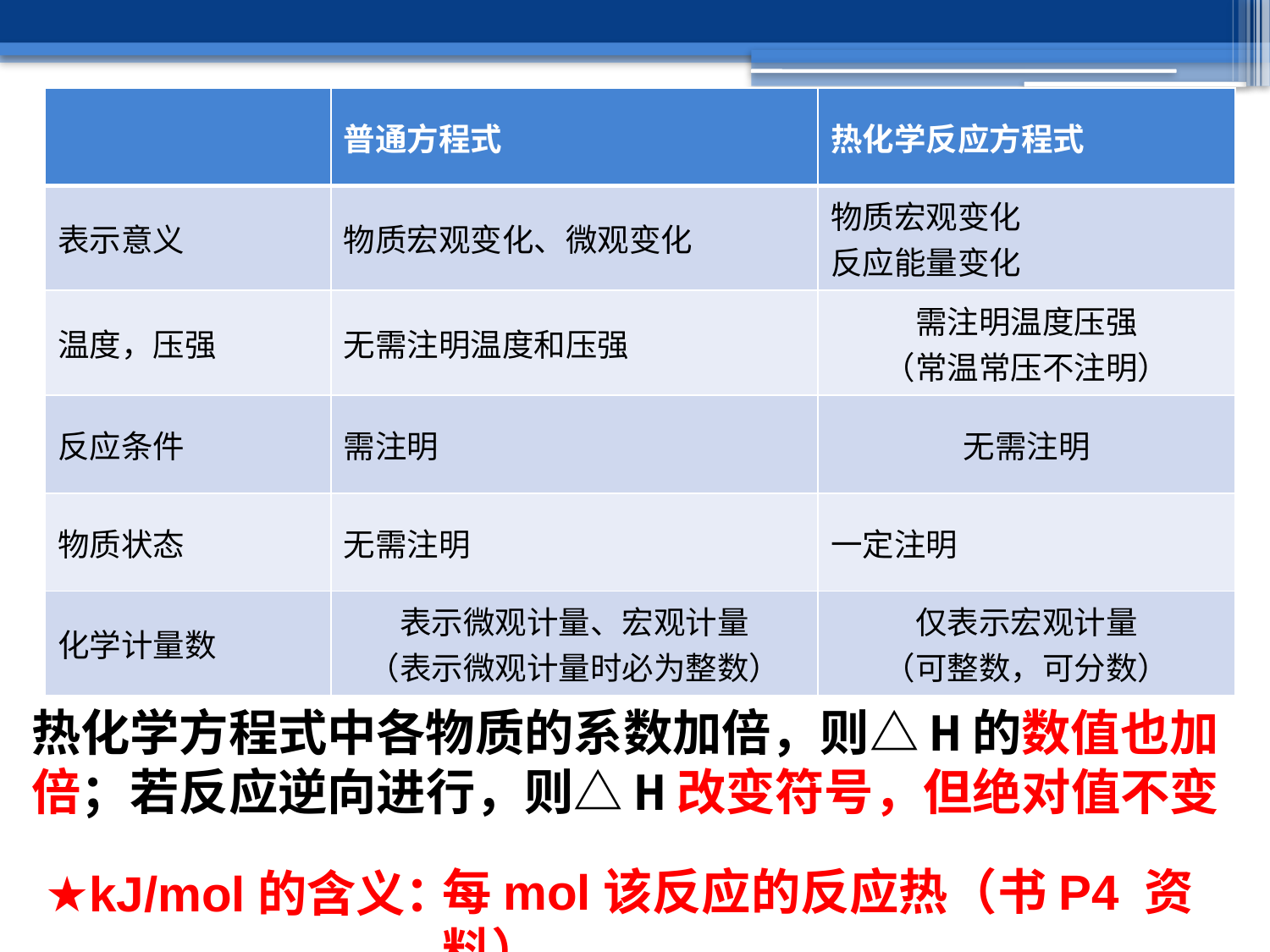

|  | 普通方程式 | 热化学反应方程式 |
| --- | --- | --- |
| 表示意义 | 物质宏观变化、微观变化 | 物质宏观变化 反应能量变化 |
| 温度，压强 | 无需注明温度和压强 | 需注明温度压强 （常温常压不注明） |
| 反应条件 | 需注明 | 无需注明 |
| 物质状态 | 无需注明 | 一定注明 |
| 化学计量数 | 表示微观计量、宏观计量 （表示微观计量时必为整数） | 仅表示宏观计量 （可整数，可分数） |
热化学方程式中各物质的系数加倍，则△H的数值也加倍；若反应逆向进行，则△H改变符号，但绝对值不变
每mol该反应的反应热（书P4 资料）
★kJ/mol的含义：